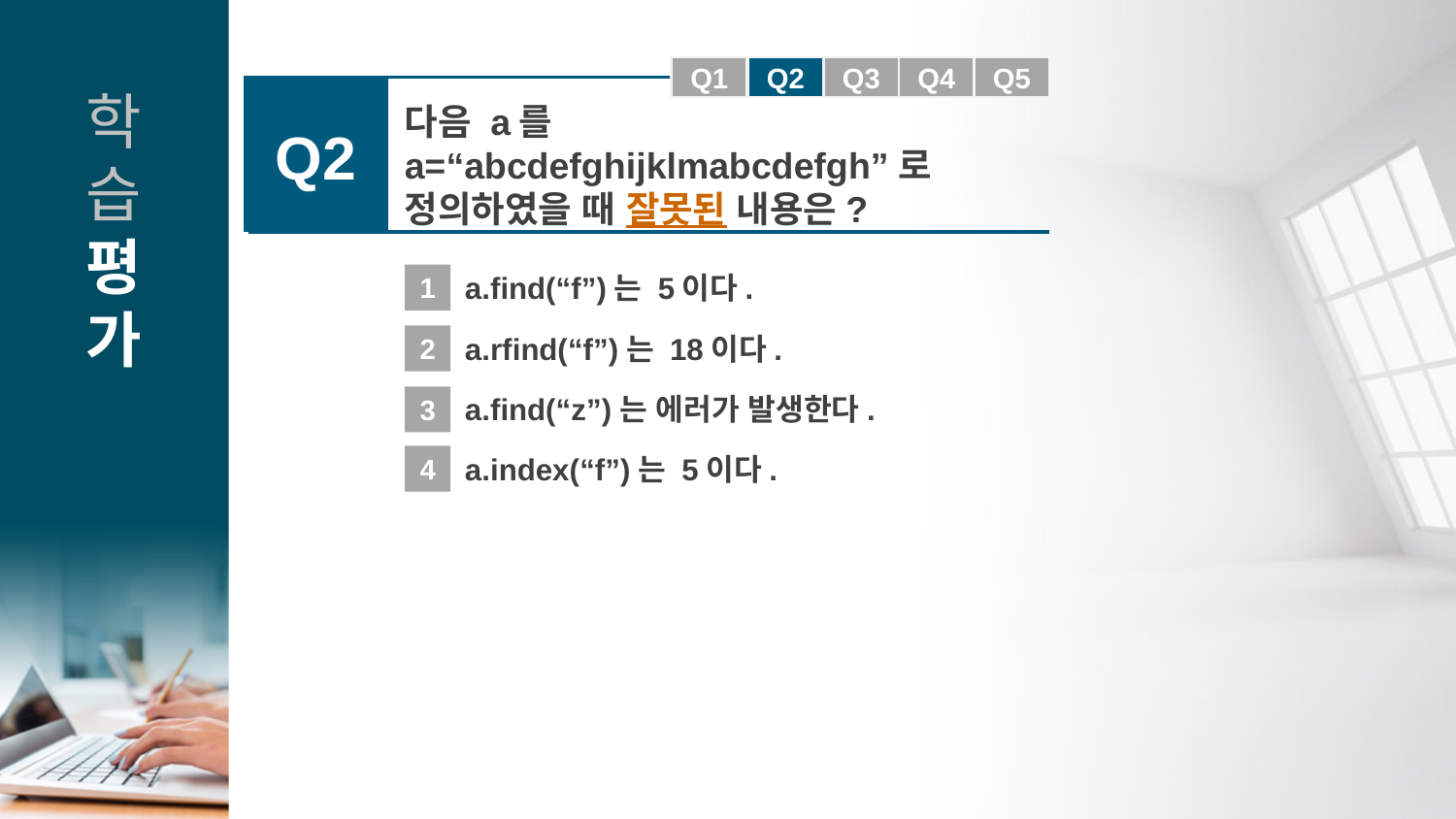

Q1
Q1
Q2
Q3
Q4
Q5
Q2
다음 a를 a=“abcdefghijklmabcdefgh”로 정의하였을 때 잘못된 내용은?
1
a.find(“f”)는 5이다.
2
a.rfind(“f”)는 18이다.
a.find(“z”)는 에러가 발생한다.
3
4
a.index(“f”)는 5이다.